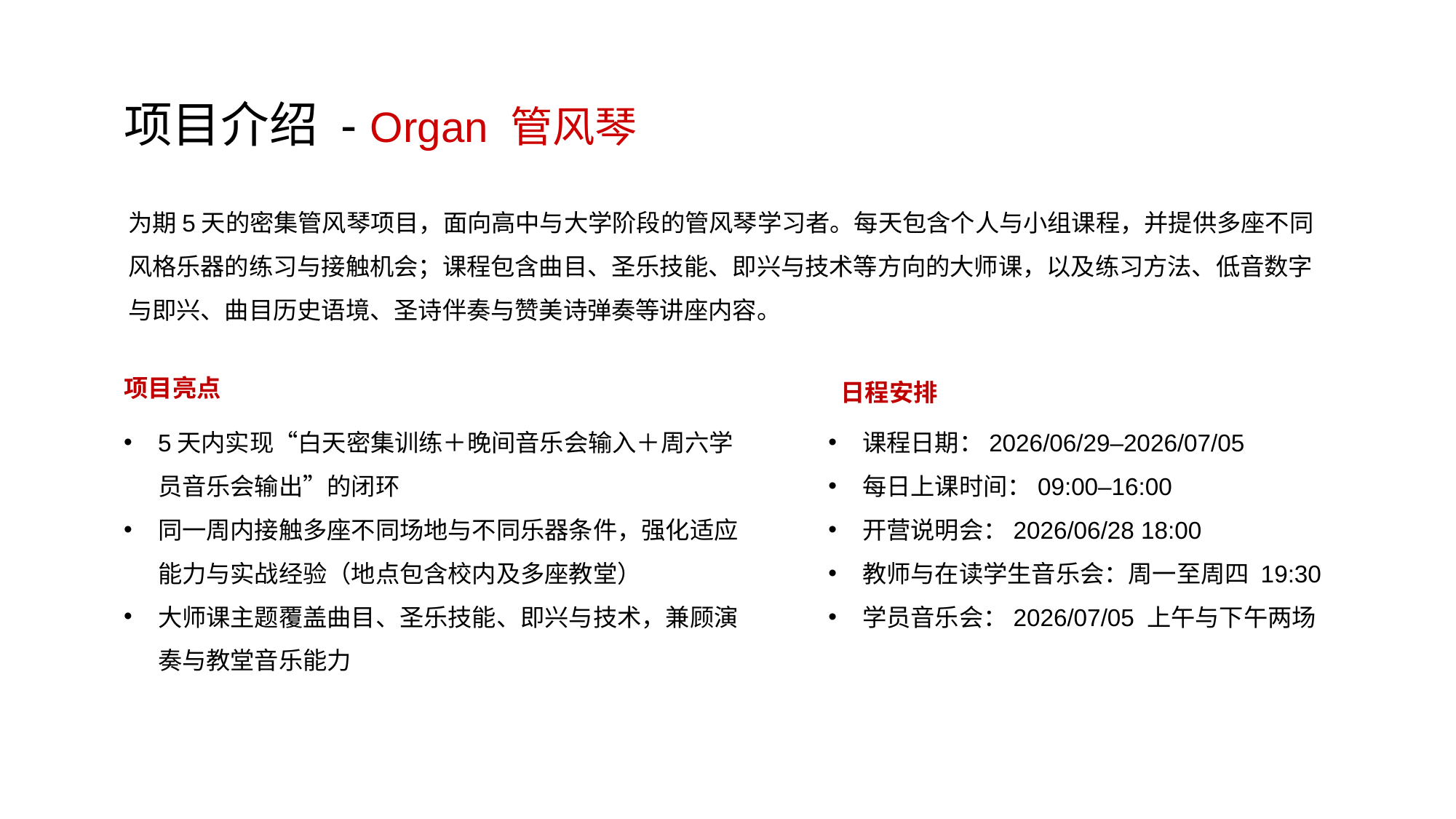

项目介绍 - Organ 管风琴
为期5天的密集管风琴项目，面向高中与大学阶段的管风琴学习者。每天包含个人与小组课程，并提供多座不同风格乐器的练习与接触机会；课程包含曲目、圣乐技能、即兴与技术等方向的大师课，以及练习方法、低音数字与即兴、曲目历史语境、圣诗伴奏与赞美诗弹奏等讲座内容。
日程安排
课程日期：2026/06/29–2026/07/05
每日上课时间：09:00–16:00
开营说明会：2026/06/28 18:00
教师与在读学生音乐会：周一至周四 19:30
学员音乐会：2026/07/05 上午与下午两场
项目亮点
5天内实现“白天密集训练＋晚间音乐会输入＋周六学员音乐会输出”的闭环
同一周内接触多座不同场地与不同乐器条件，强化适应能力与实战经验（地点包含校内及多座教堂）
大师课主题覆盖曲目、圣乐技能、即兴与技术，兼顾演奏与教堂音乐能力